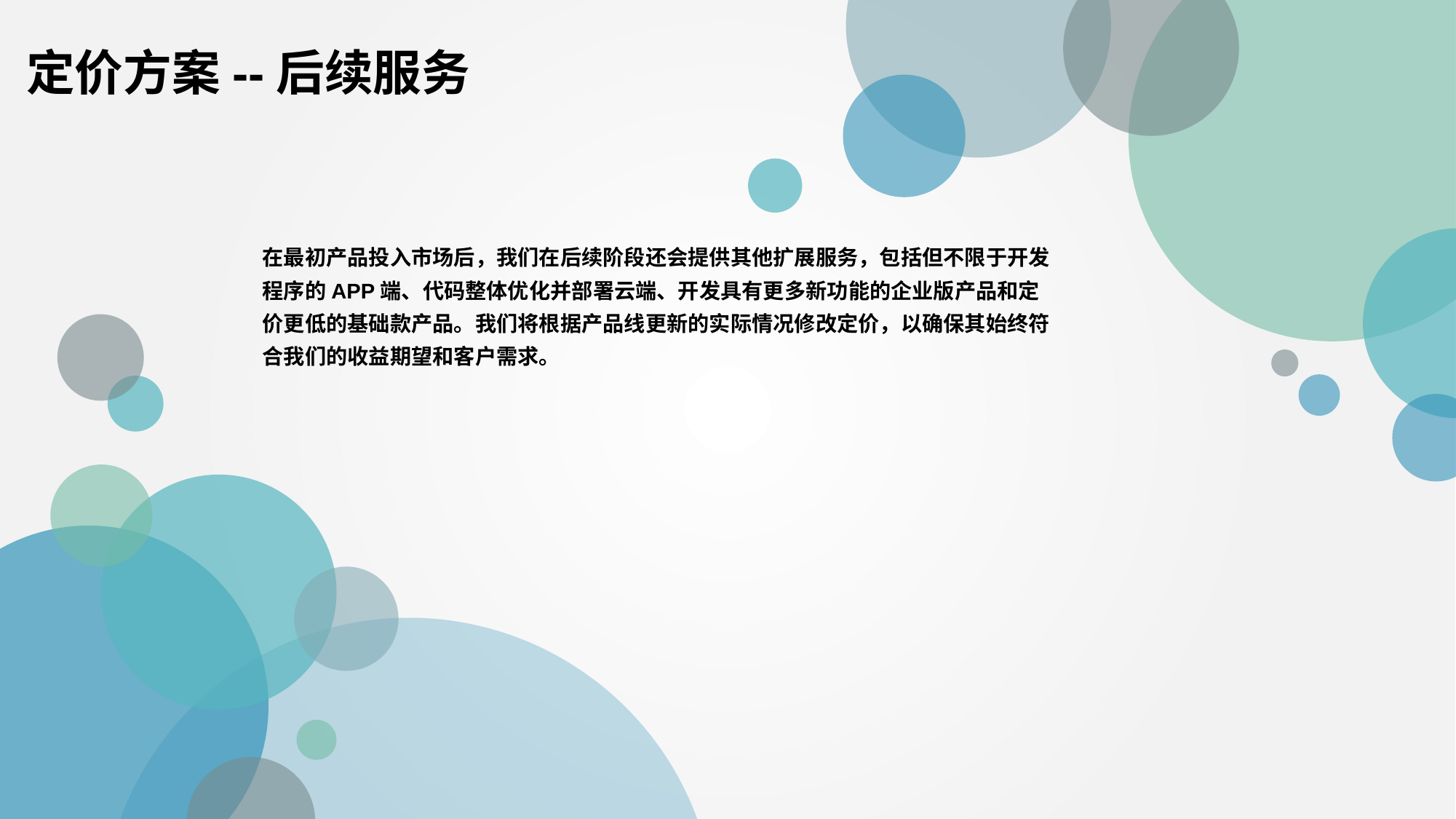

定价方案--后续服务
在最初产品投入市场后，我们在后续阶段还会提供其他扩展服务，包括但不限于开发程序的APP端、代码整体优化并部署云端、开发具有更多新功能的企业版产品和定价更低的基础款产品。我们将根据产品线更新的实际情况修改定价，以确保其始终符合我们的收益期望和客户需求。